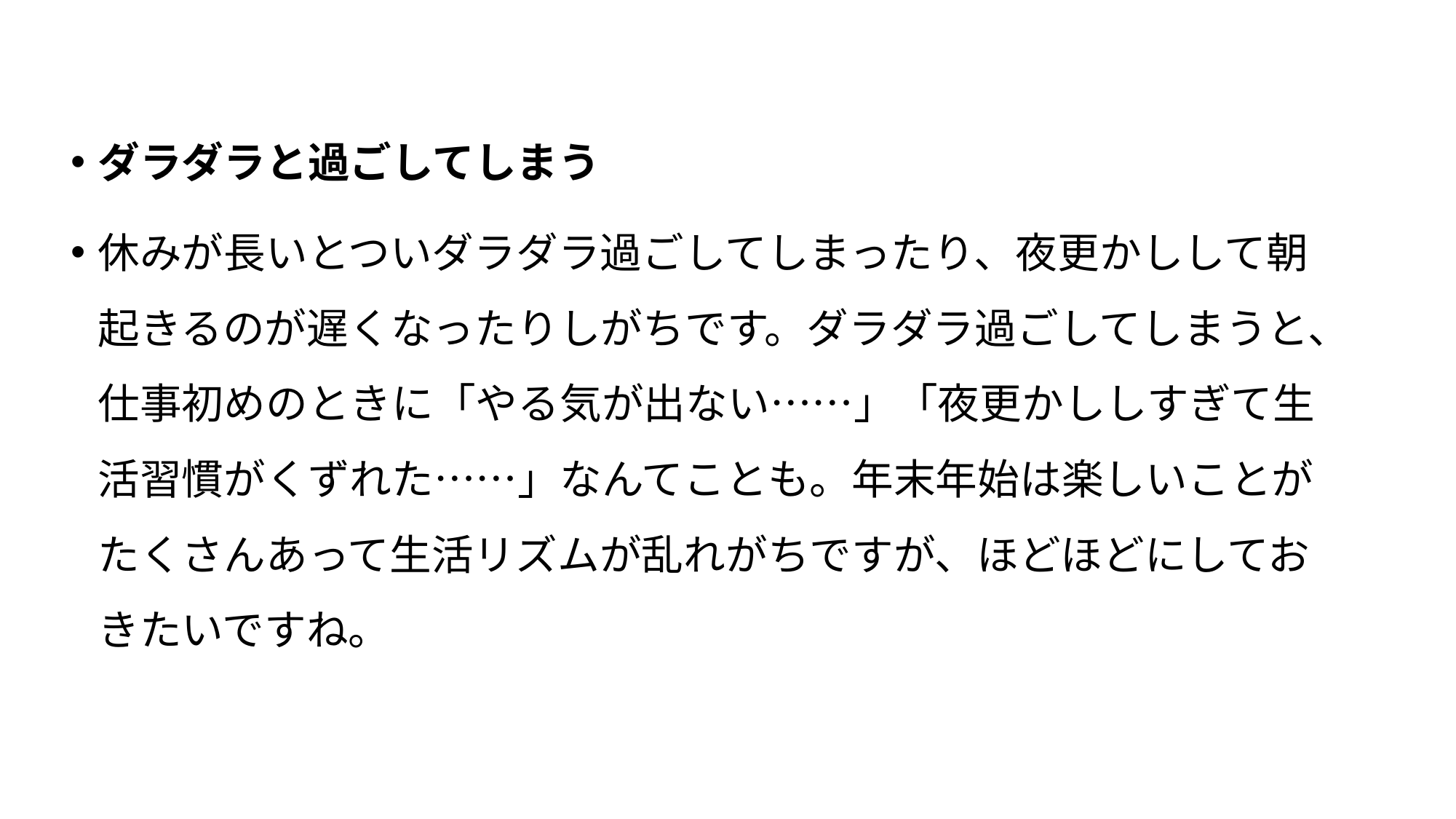

ダラダラと過ごしてしまう
休みが長いとついダラダラ過ごしてしまったり、夜更かしして朝起きるのが遅くなったりしがちです。ダラダラ過ごしてしまうと、仕事初めのときに「やる気が出ない……」「夜更かししすぎて生活習慣がくずれた……」なんてことも。年末年始は楽しいことがたくさんあって生活リズムが乱れがちですが、ほどほどにしておきたいですね。